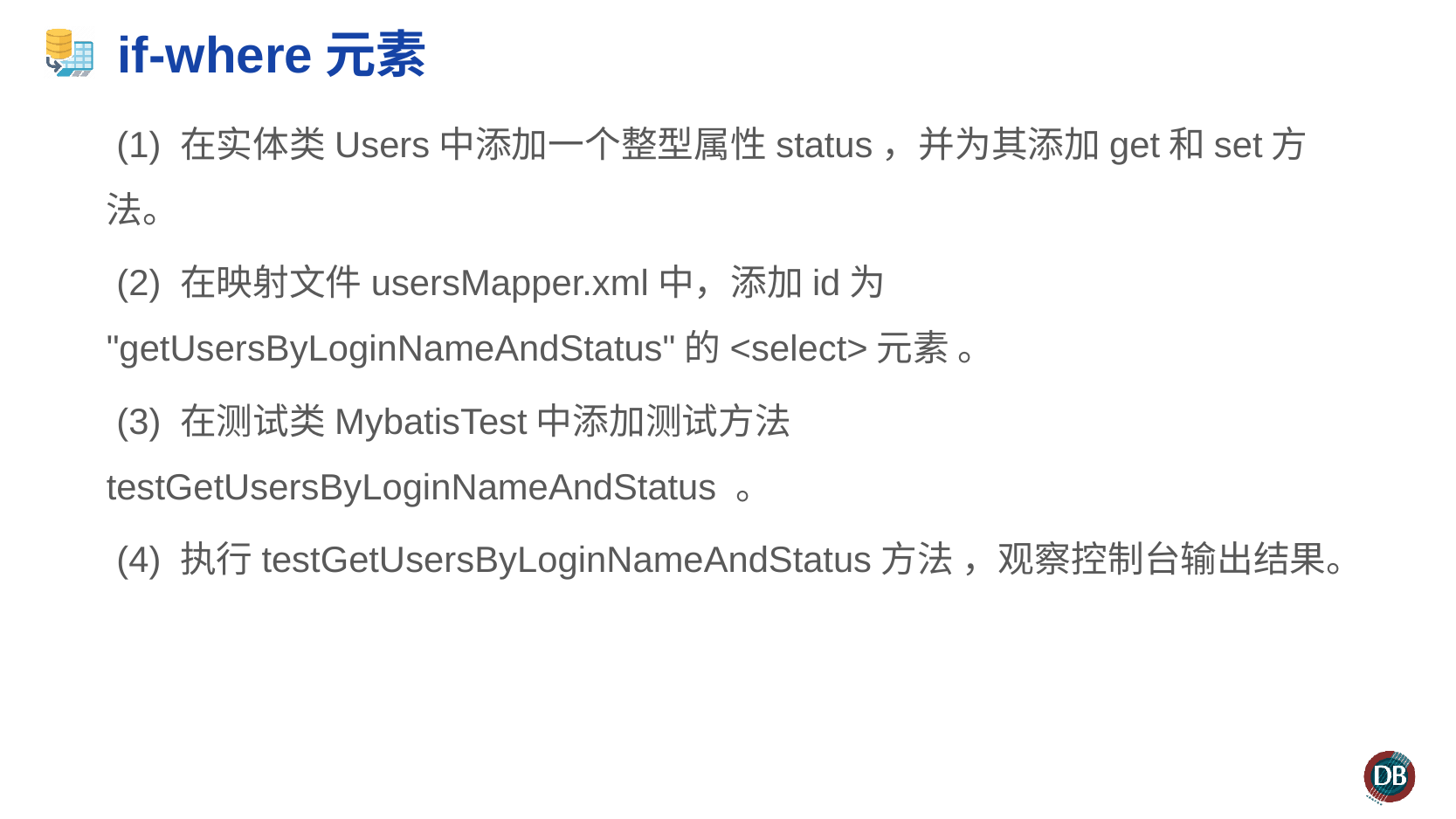

# if-where元素
 (1) 在实体类Users中添加一个整型属性status，并为其添加get和set方法。
 (2) 在映射文件usersMapper.xml中，添加id为  "getUsersByLoginNameAndStatus"的<select>元素 。
 (3) 在测试类MybatisTest中添加测试方法testGetUsersByLoginNameAndStatus 。
 (4) 执行testGetUsersByLoginNameAndStatus方法 ，观察控制台输出结果。